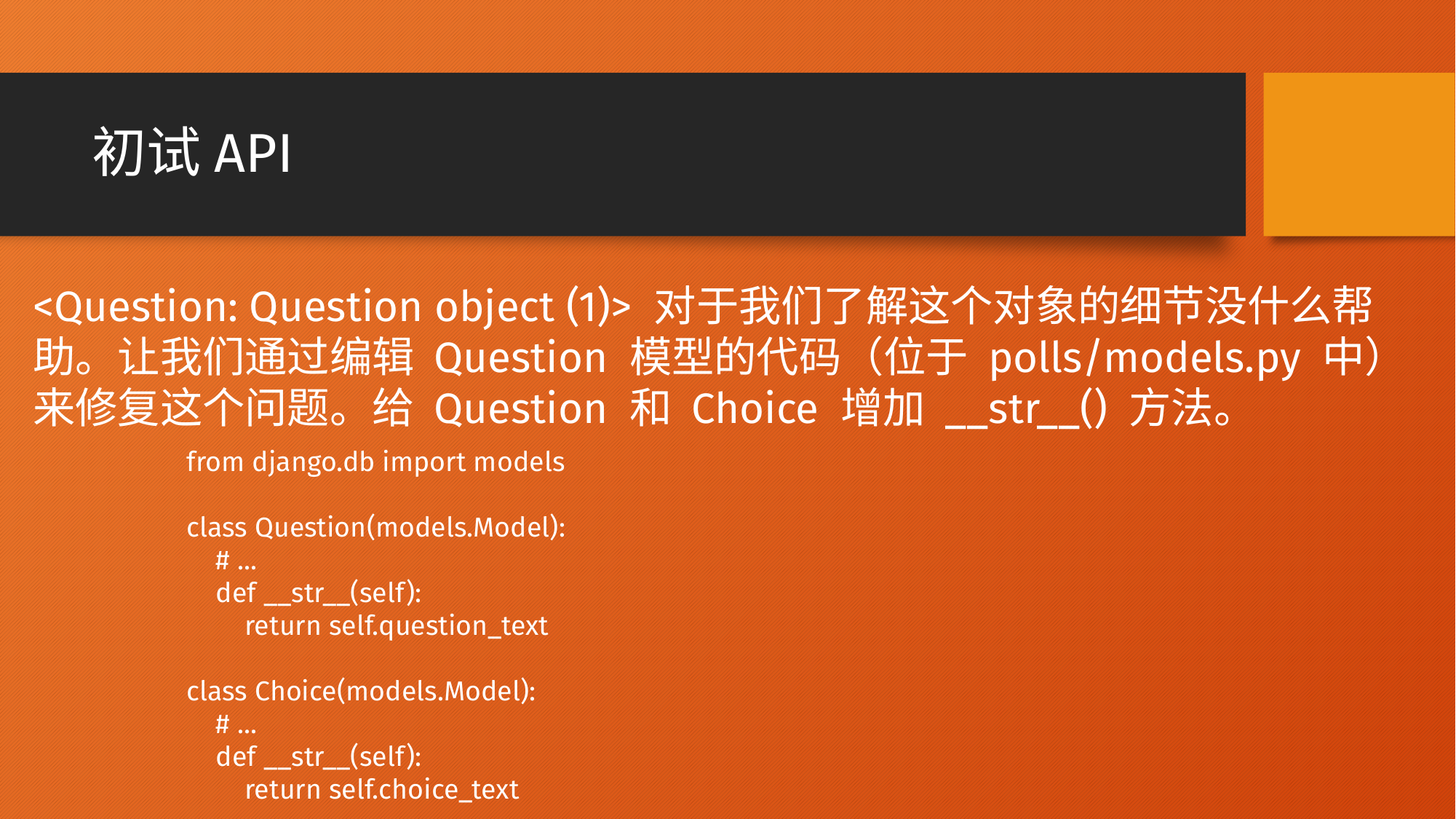

# 初试API
<Question: Question object (1)> 对于我们了解这个对象的细节没什么帮助。让我们通过编辑 Question 模型的代码（位于 polls/models.py 中）来修复这个问题。给 Question 和 Choice 增加 __str__() 方法。
from django.db import models

class Question(models.Model):
    # ...
    def __str__(self):
        return self.question_text

class Choice(models.Model):
    # ...
    def __str__(self):
        return self.choice_text